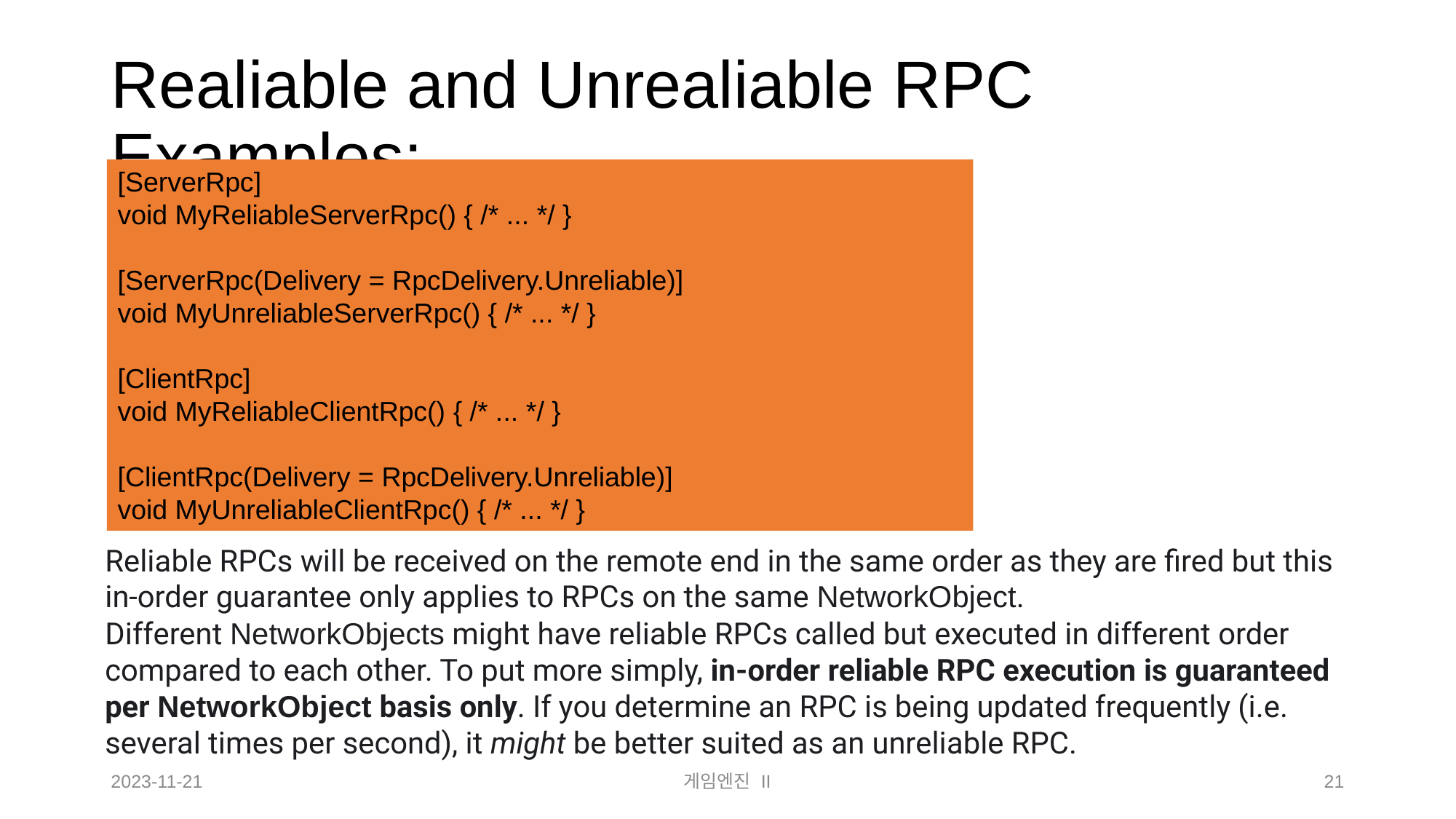

# Realiable and Unrealiable RPC Examples:
[ServerRpc]
void MyReliableServerRpc() { /* ... */ }

[ServerRpc(Delivery = RpcDelivery.Unreliable)]
void MyUnreliableServerRpc() { /* ... */ }

[ClientRpc]
void MyReliableClientRpc() { /* ... */ }

[ClientRpc(Delivery = RpcDelivery.Unreliable)]
void MyUnreliableClientRpc() { /* ... */ }
Reliable RPCs will be received on the remote end in the same order as they are fired but this in-order guarantee only applies to RPCs on the same NetworkObject. Different NetworkObjects might have reliable RPCs called but executed in different order compared to each other. To put more simply, in-order reliable RPC execution is guaranteed per NetworkObject basis only. If you determine an RPC is being updated frequently (i.e. several times per second), it might be better suited as an unreliable RPC.
2023-11-21
게임엔진 II
21